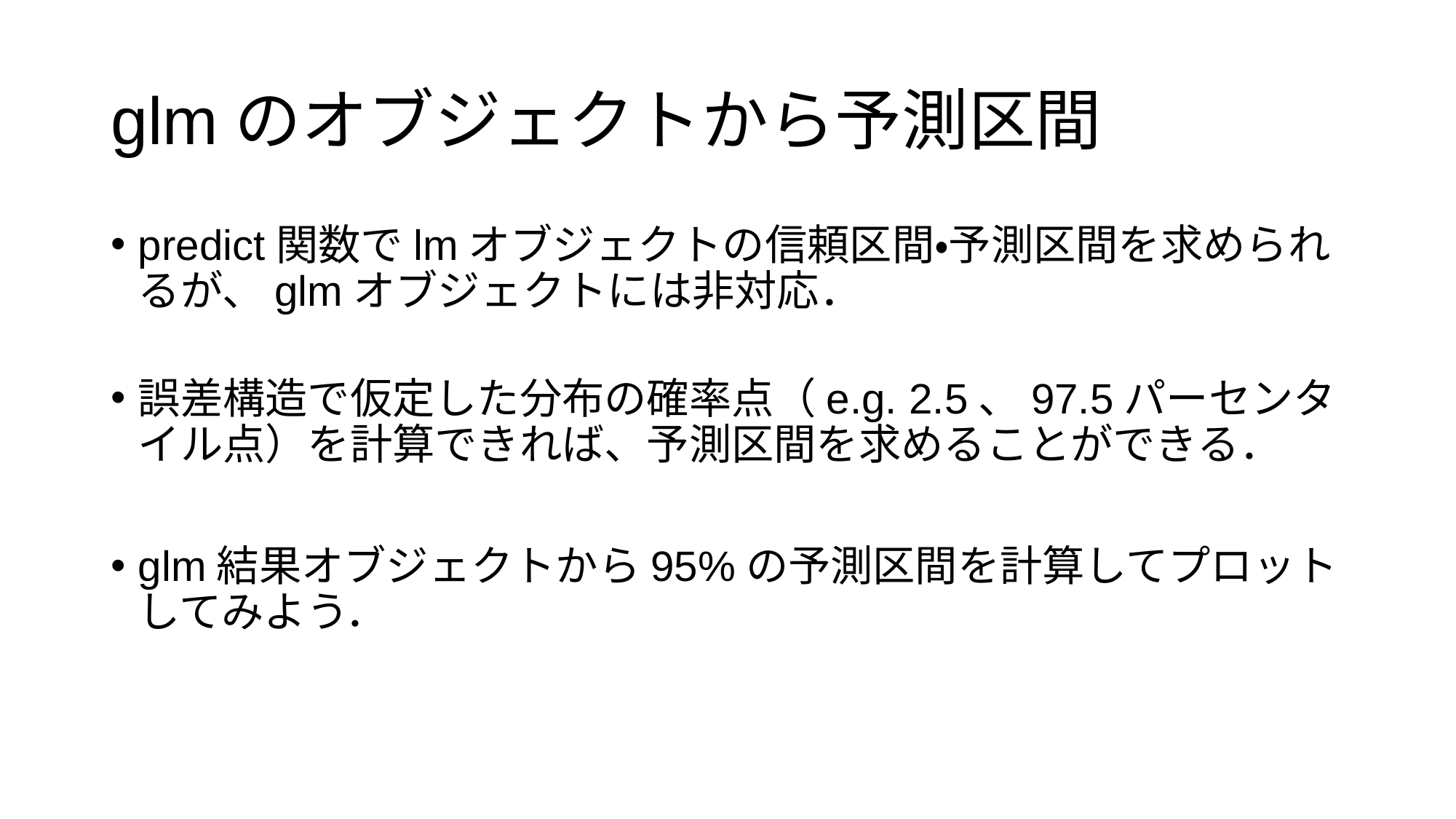

# glmのオブジェクトから予測区間
predict関数でlmオブジェクトの信頼区間・予測区間を求められるが、glmオブジェクトには非対応．

誤差構造で仮定した分布の確率点（e.g. 2.5、97.5パーセンタイル点）を計算できれば、予測区間を求めることができる．

glm結果オブジェクトから95%の予測区間を計算してプロットしてみよう．